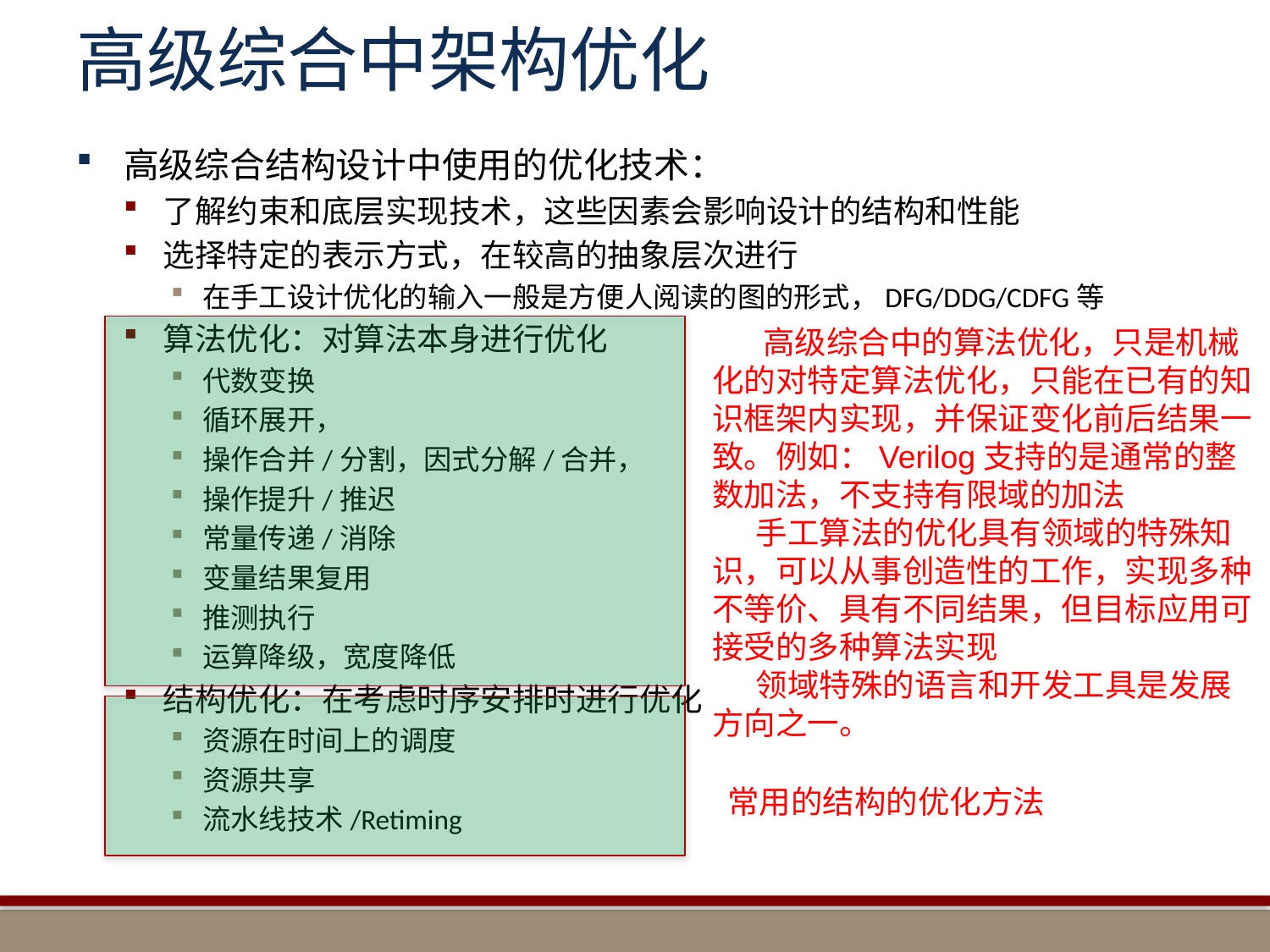

# 高级综合中架构优化
高级综合结构设计中使用的优化技术：
了解约束和底层实现技术，这些因素会影响设计的结构和性能
选择特定的表示方式，在较高的抽象层次进行
在手工设计优化的输入一般是方便人阅读的图的形式，DFG/DDG/CDFG等
算法优化：对算法本身进行优化
代数变换
循环展开，
操作合并/分割，因式分解/合并，
操作提升/推迟
常量传递/消除
变量结果复用
推测执行
运算降级，宽度降低
结构优化：在考虑时序安排时进行优化
资源在时间上的调度
资源共享
流水线技术/Retiming

      高级综合中的算法优化，只是机械化的对特定算法优化，只能在已有的知识框架内实现，并保证变化前后结果一致。例如：Verilog支持的是通常的整数加法，不支持有限域的加法
     手工算法的优化具有领域的特殊知识，可以从事创造性的工作，实现多种不等价、具有不同结果，但目标应用可接受的多种算法实现
     领域特殊的语言和开发工具是发展方向之一。

常用的结构的优化方法